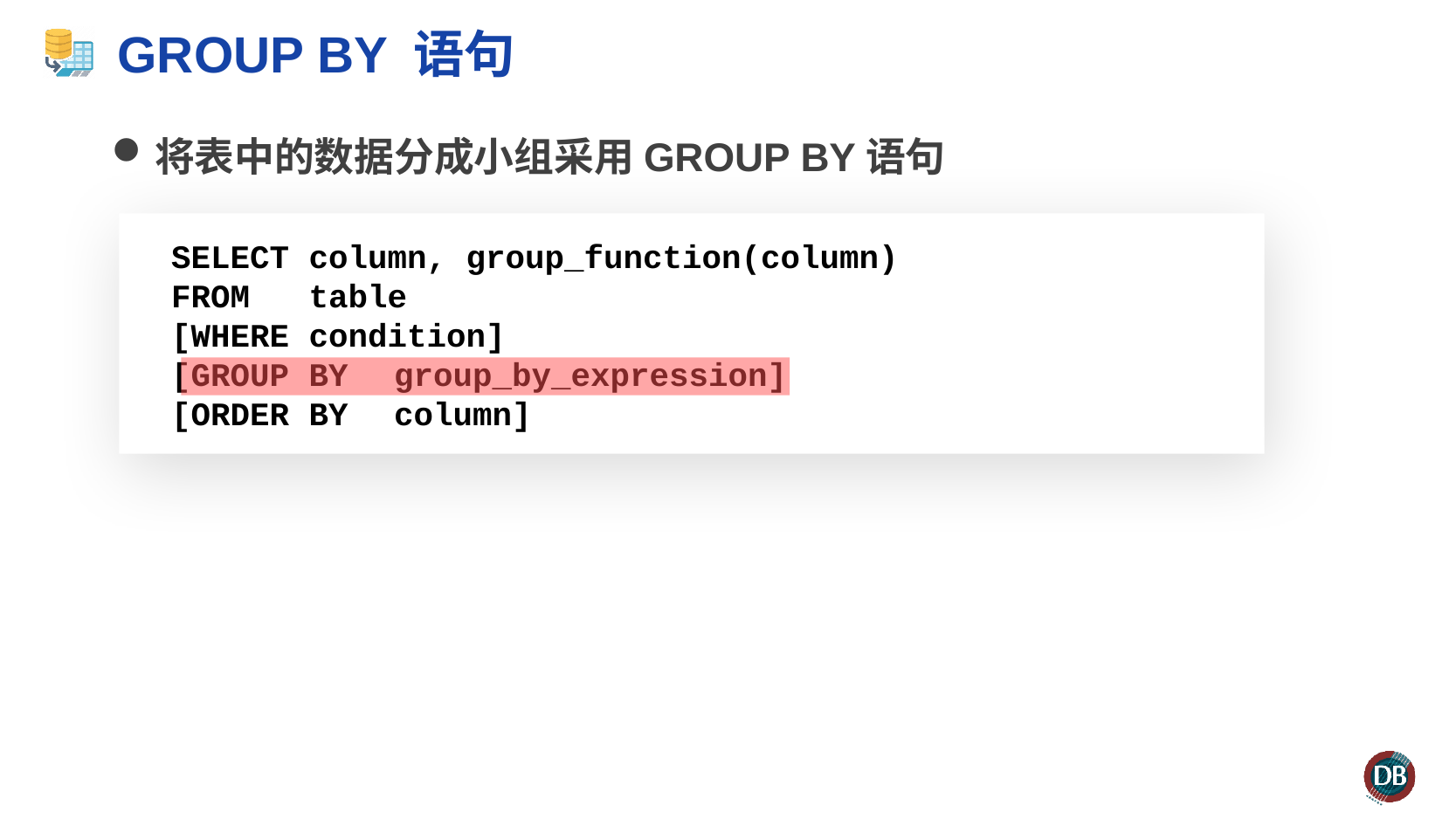

# GROUP BY 语句
将表中的数据分成小组采用GROUP BY语句
  SELECT column, group_function(column)
  FROM   table
  [WHERE condition]
  [GROUP BY	group_by_expression]
  [ORDER BY	column]